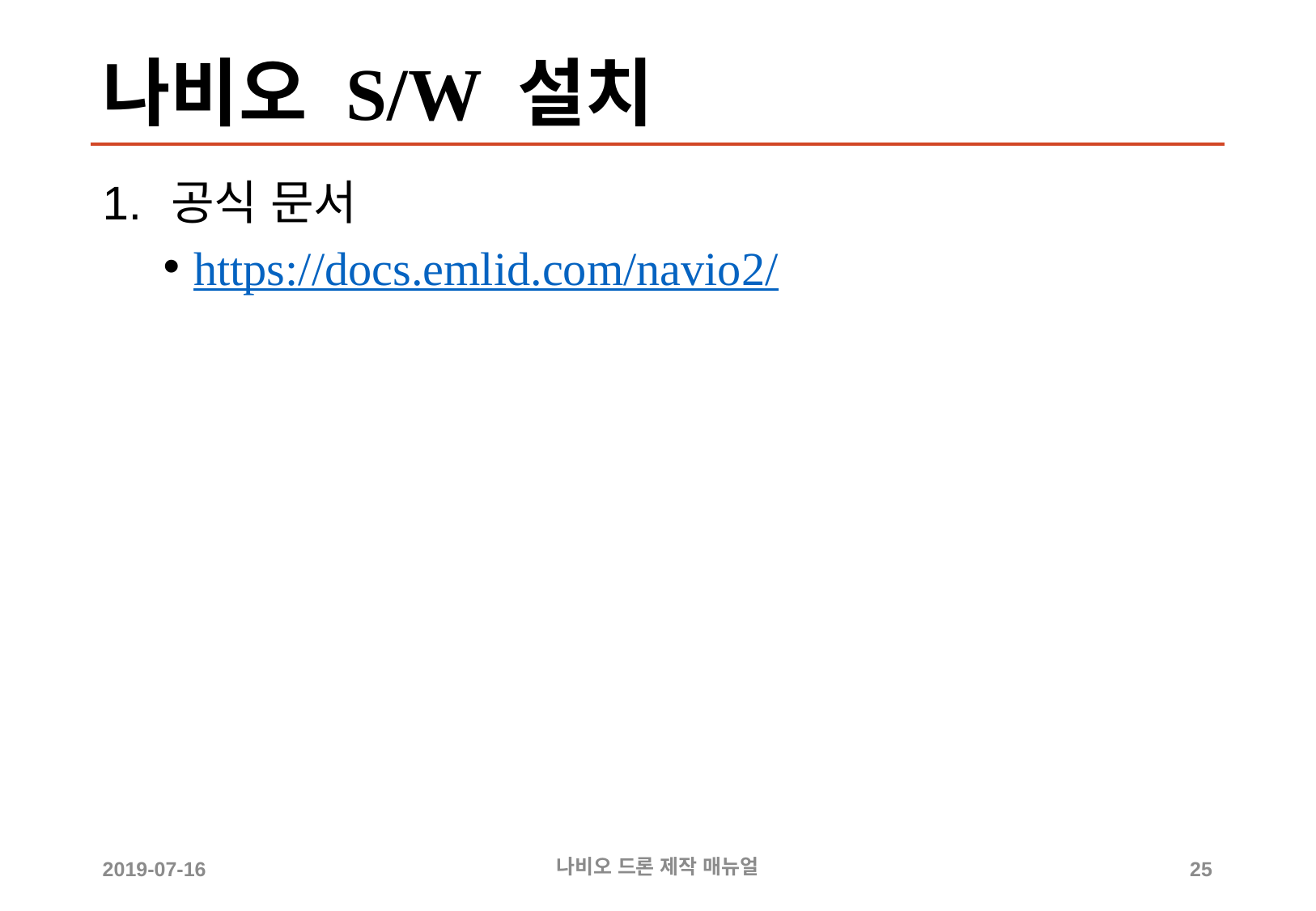

# 나비오 S/W 설치
공식 문서
https://docs.emlid.com/navio2/
2019-07-16
나비오 드론 제작 매뉴얼
25